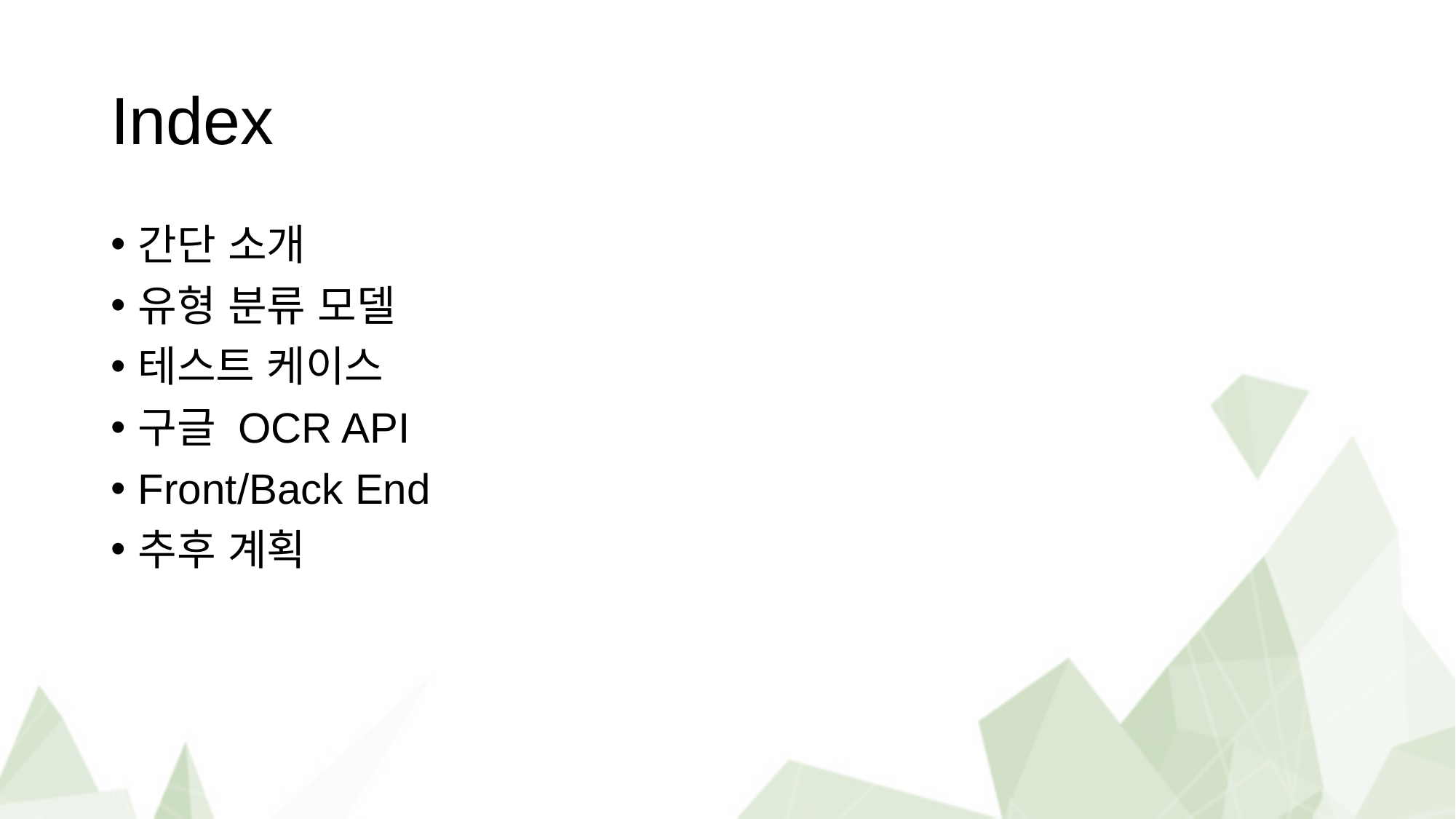

# Index
간단 소개
유형 분류 모델
테스트 케이스
구글 OCR API
Front/Back End
추후 계획